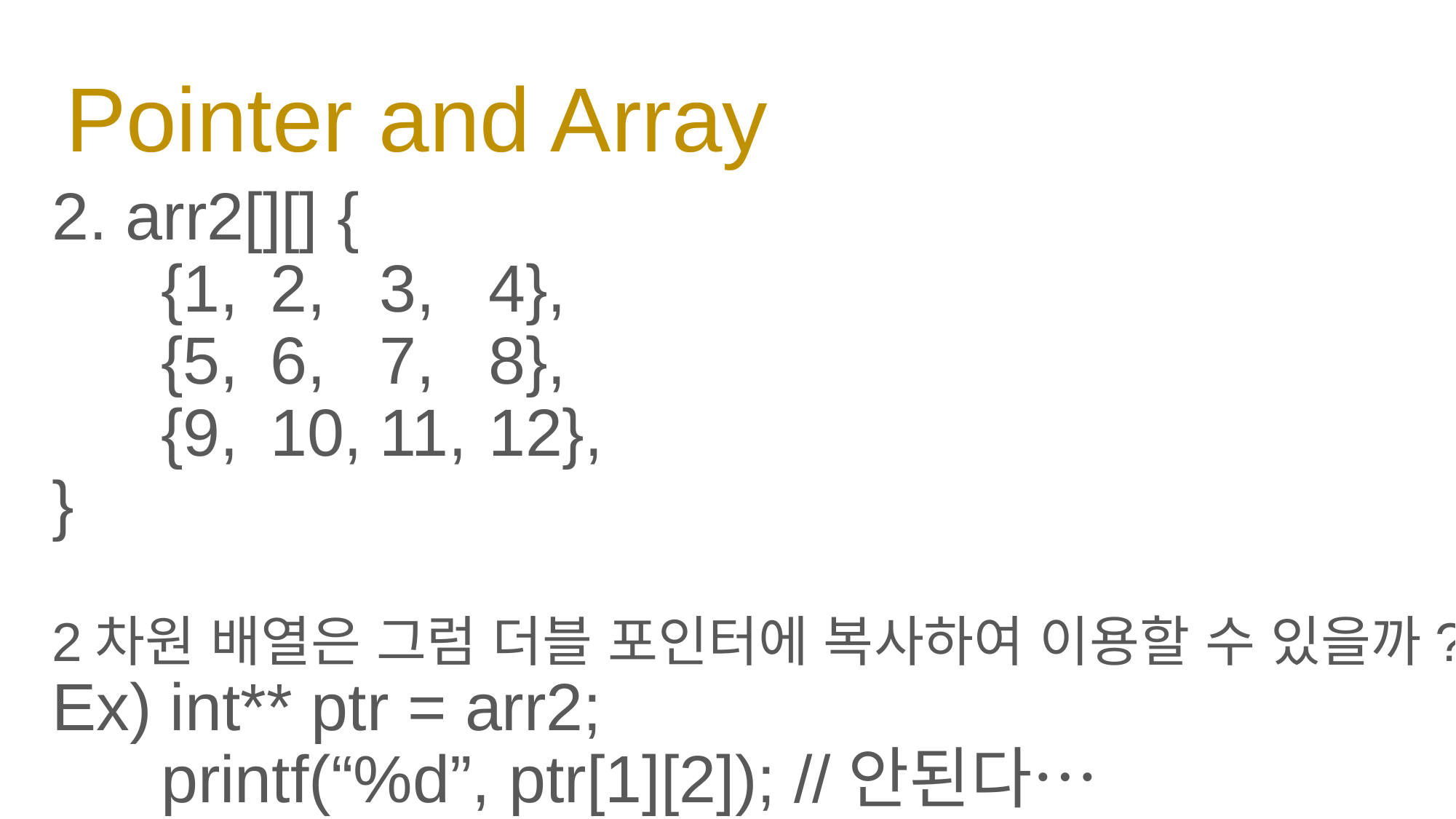

# Pointer and Array
2. arr2[][] {
	{1,	2,	3,	4},
	{5,	6,	7,	8},
	{9,	10,	11,	12},
}

2차원 배열은 그럼 더블 포인터에 복사하여 이용할 수 있을까?
Ex) int** ptr = arr2;
	printf(“%d”, ptr[1][2]); //안된다…